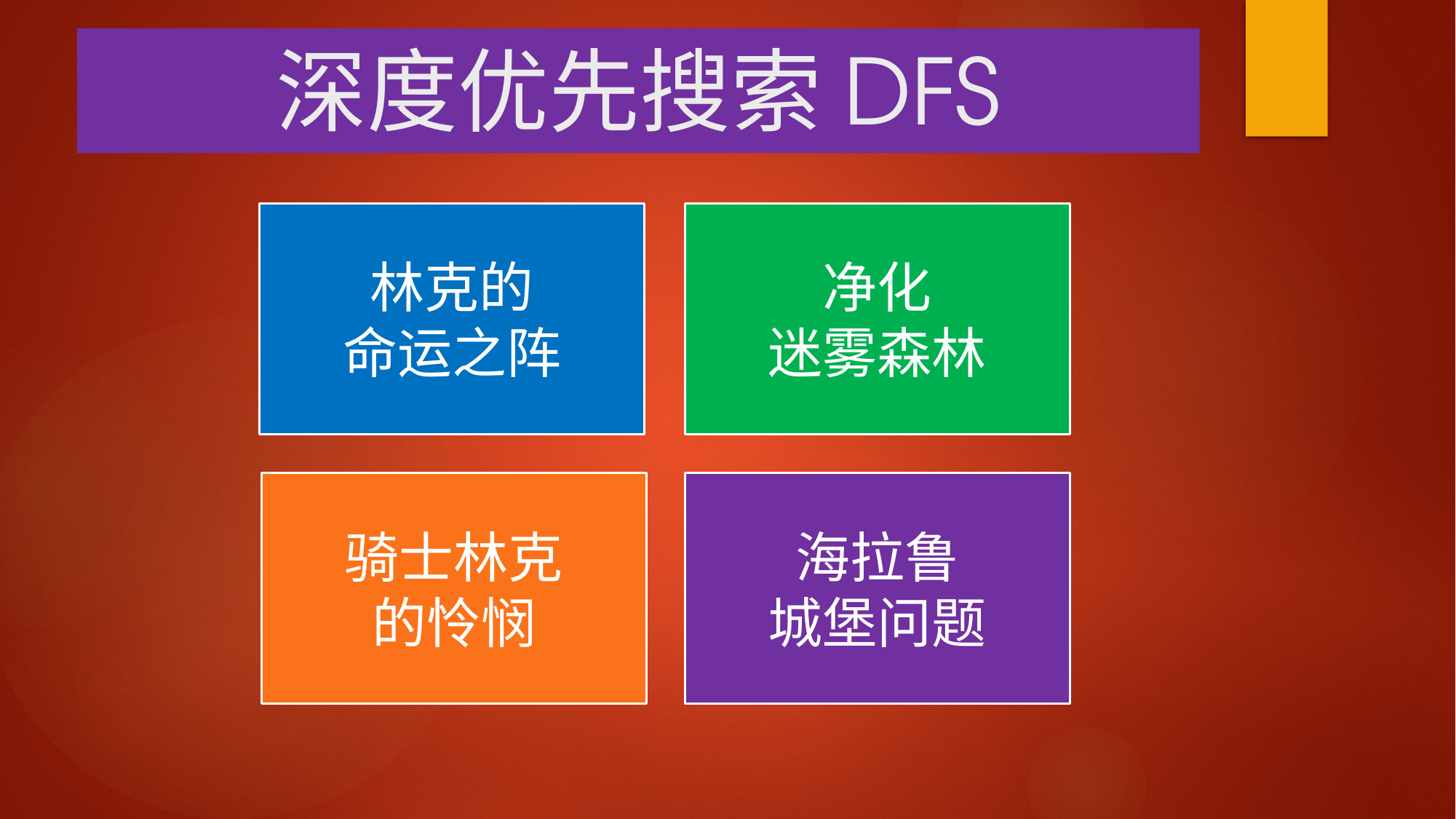

# 深度优先搜索DFS
林克的
命运之阵
净化
迷雾森林
骑士林克
的怜悯
海拉鲁
城堡问题